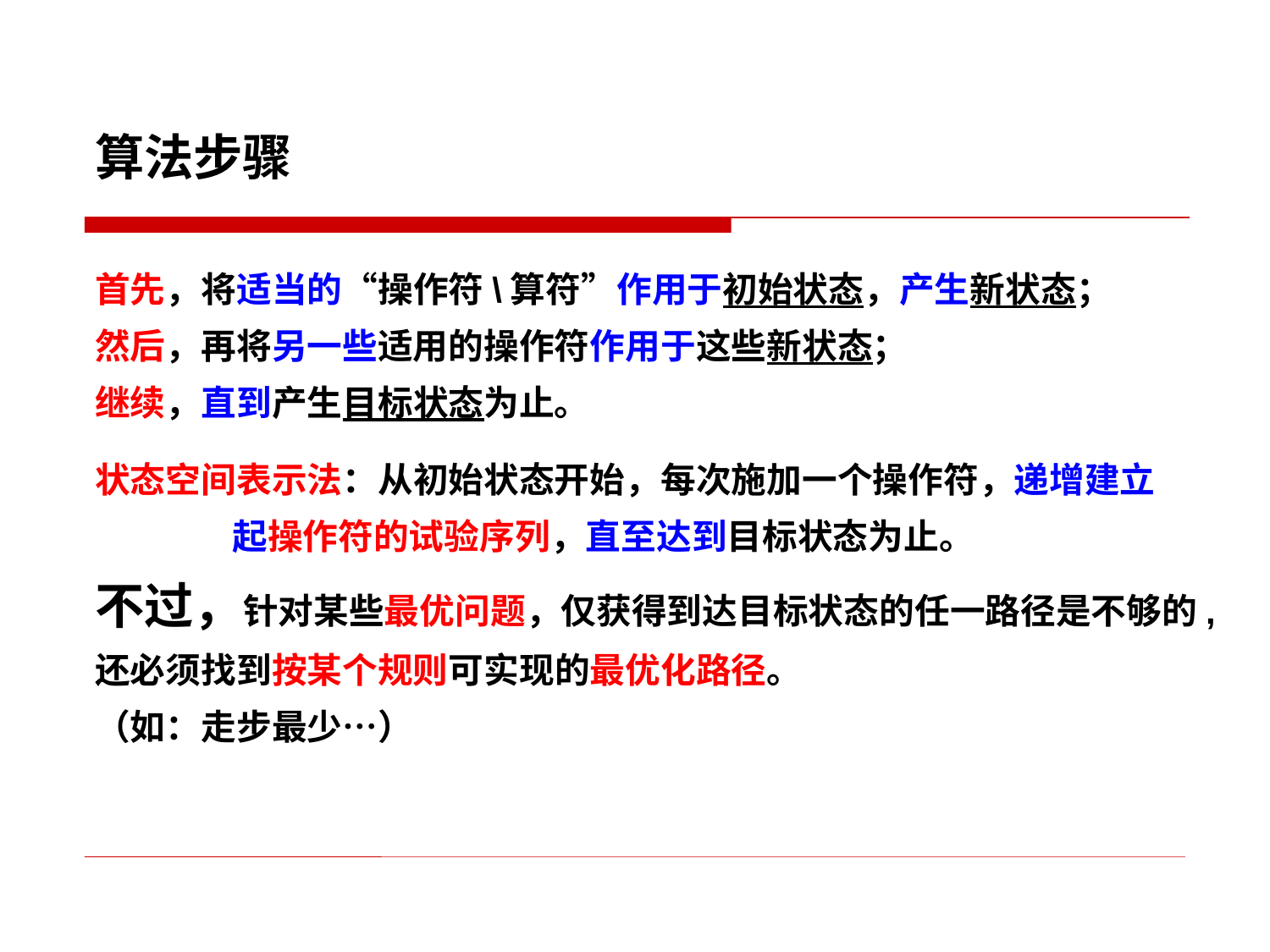

算法步骤
首先，将适当的“操作符\算符”作用于初始状态，产生新状态；
然后，再将另一些适用的操作符作用于这些新状态；
继续，直到产生目标状态为止。
状态空间表示法：从初始状态开始，每次施加一个操作符，递增建立
                起操作符的试验序列，直至达到目标状态为止。
不过，针对某些最优问题，仅获得到达目标状态的任一路径是不够的,还必须找到按某个规则可实现的最优化路径。
（如：走步最少…）